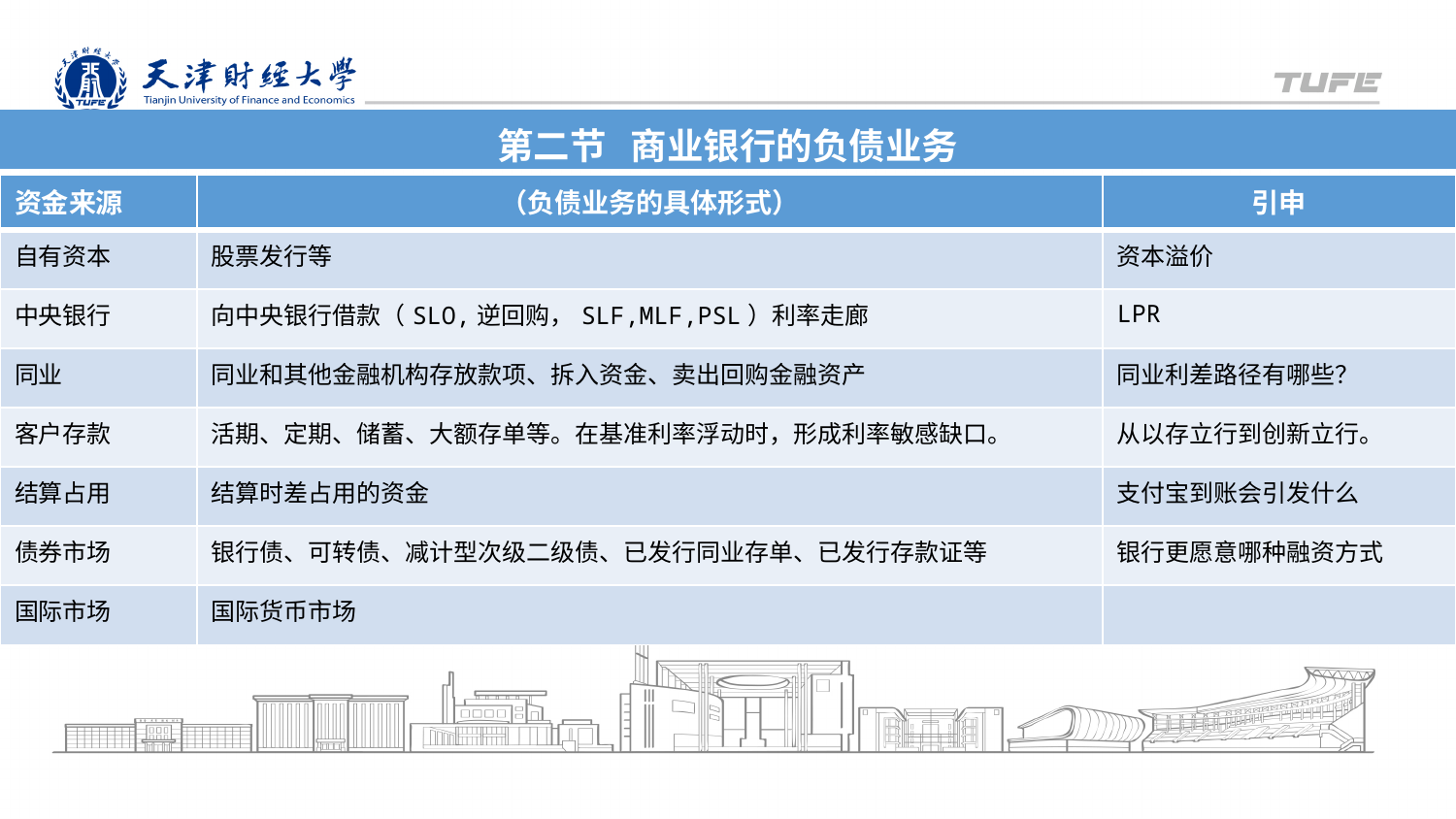

| 第二节 商业银行的负债业务 |
| --- |
| 资金来源 | （负债业务的具体形式） | 引申 |
| --- | --- | --- |
| 自有资本 | 股票发行等 | 资本溢价 |
| 中央银行 | 向中央银行借款（SLO,逆回购，SLF,MLF,PSL）利率走廊 | LPR |
| 同业 | 同业和其他金融机构存放款项、拆入资金、卖出回购金融资产 | 同业利差路径有哪些？ |
| 客户存款 | 活期、定期、储蓄、大额存单等。在基准利率浮动时，形成利率敏感缺口。 | 从以存立行到创新立行。 |
| 结算占用 | 结算时差占用的资金 | 支付宝到账会引发什么 |
| 债券市场 | 银行债、可转债、减计型次级二级债、已发行同业存单、已发行存款证等 | 银行更愿意哪种融资方式 |
| 国际市场 | 国际货币市场 |  |
XXXX年X月X日